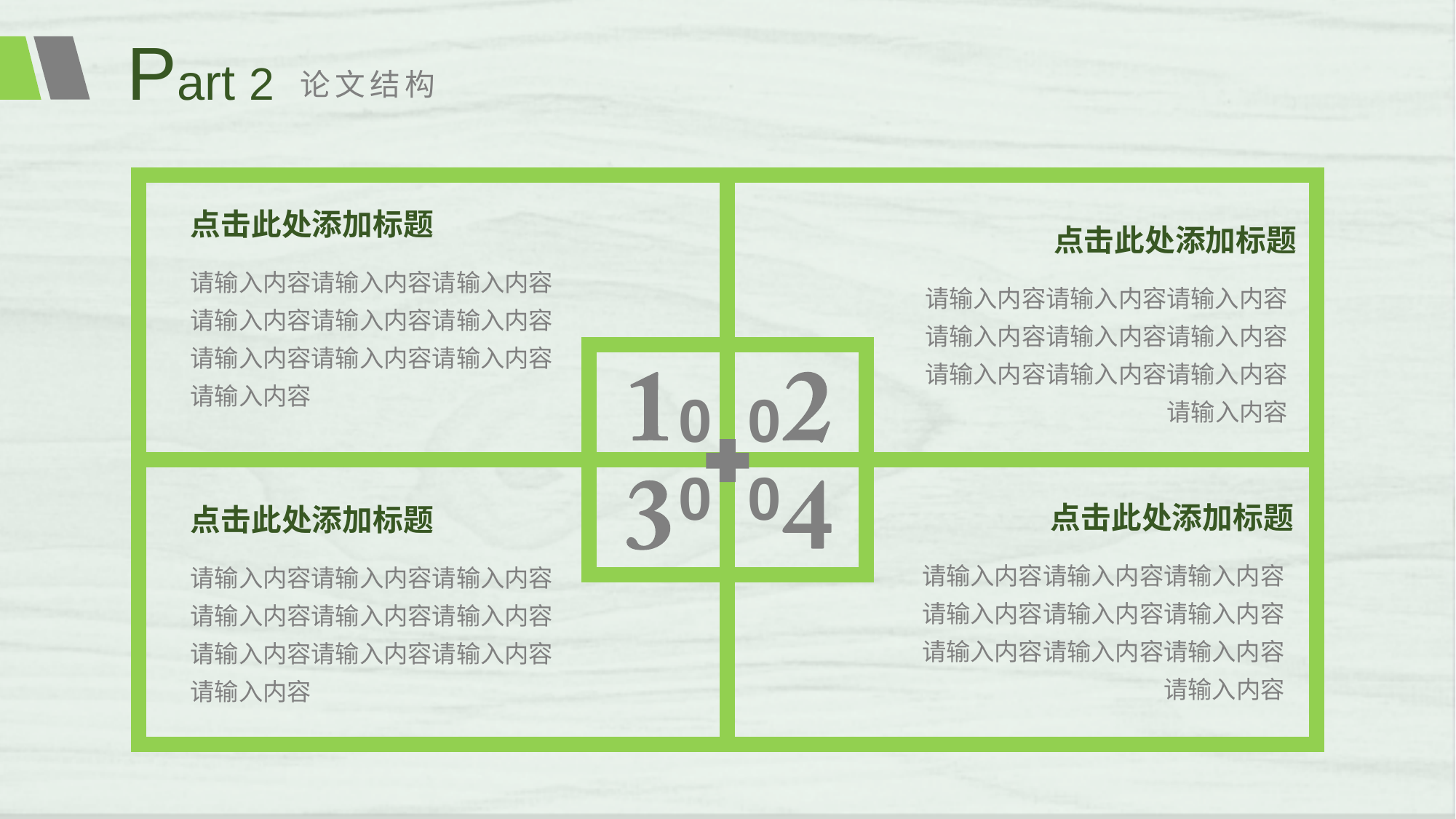

Part 2
论文结构

点击此处添加标题
点击此处添加标题
请输入内容请输入内容请输入内容
请输入内容请输入内容请输入内容
请输入内容请输入内容请输入内容
请输入内容
请输入内容请输入内容请输入内容
请输入内容请输入内容请输入内容
请输入内容请输入内容请输入内容
请输入内容

0
0
0
0

点击此处添加标题
点击此处添加标题
请输入内容请输入内容请输入内容
请输入内容请输入内容请输入内容
请输入内容请输入内容请输入内容
请输入内容
请输入内容请输入内容请输入内容
请输入内容请输入内容请输入内容
请输入内容请输入内容请输入内容
请输入内容